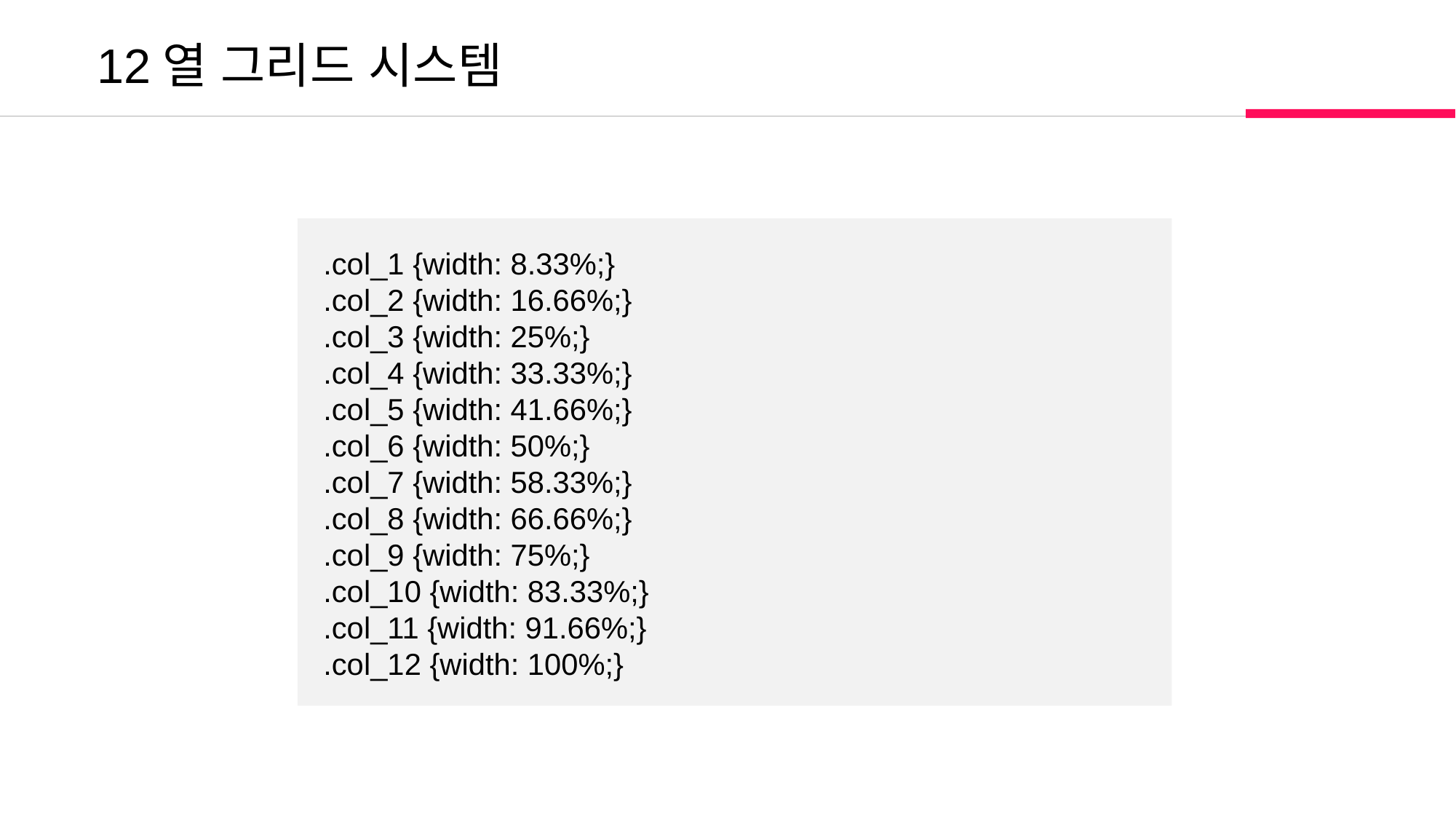

12열 그리드 시스템

.col_1 {width: 8.33%;}
.col_2 {width: 16.66%;}
.col_3 {width: 25%;}
.col_4 {width: 33.33%;}
.col_5 {width: 41.66%;}
.col_6 {width: 50%;}
.col_7 {width: 58.33%;}
.col_8 {width: 66.66%;}
.col_9 {width: 75%;}
.col_10 {width: 83.33%;}
.col_11 {width: 91.66%;}
.col_12 {width: 100%;}